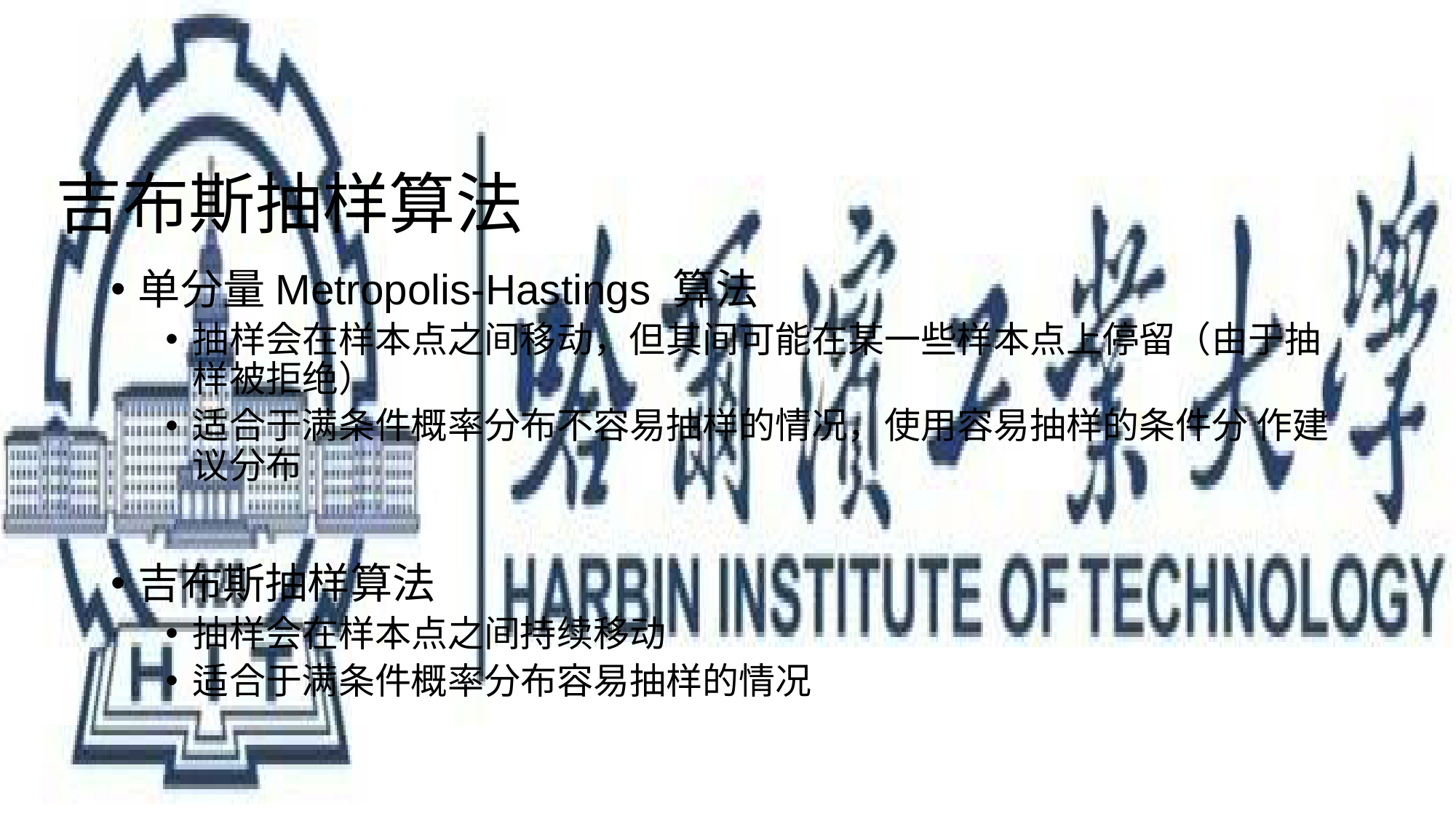

# 吉布斯抽样算法
单分量Metropolis-Hastings 算法
抽样会在样本点之间移动，但其间可能在某一些样本点上停留（由于抽样被拒绝）
适合于满条件概率分布不容易抽样的情况，使用容易抽样的条件分 作建议分布

吉布斯抽样算法
抽样会在样本点之间持续移动
适合于满条件概率分布容易抽样的情况